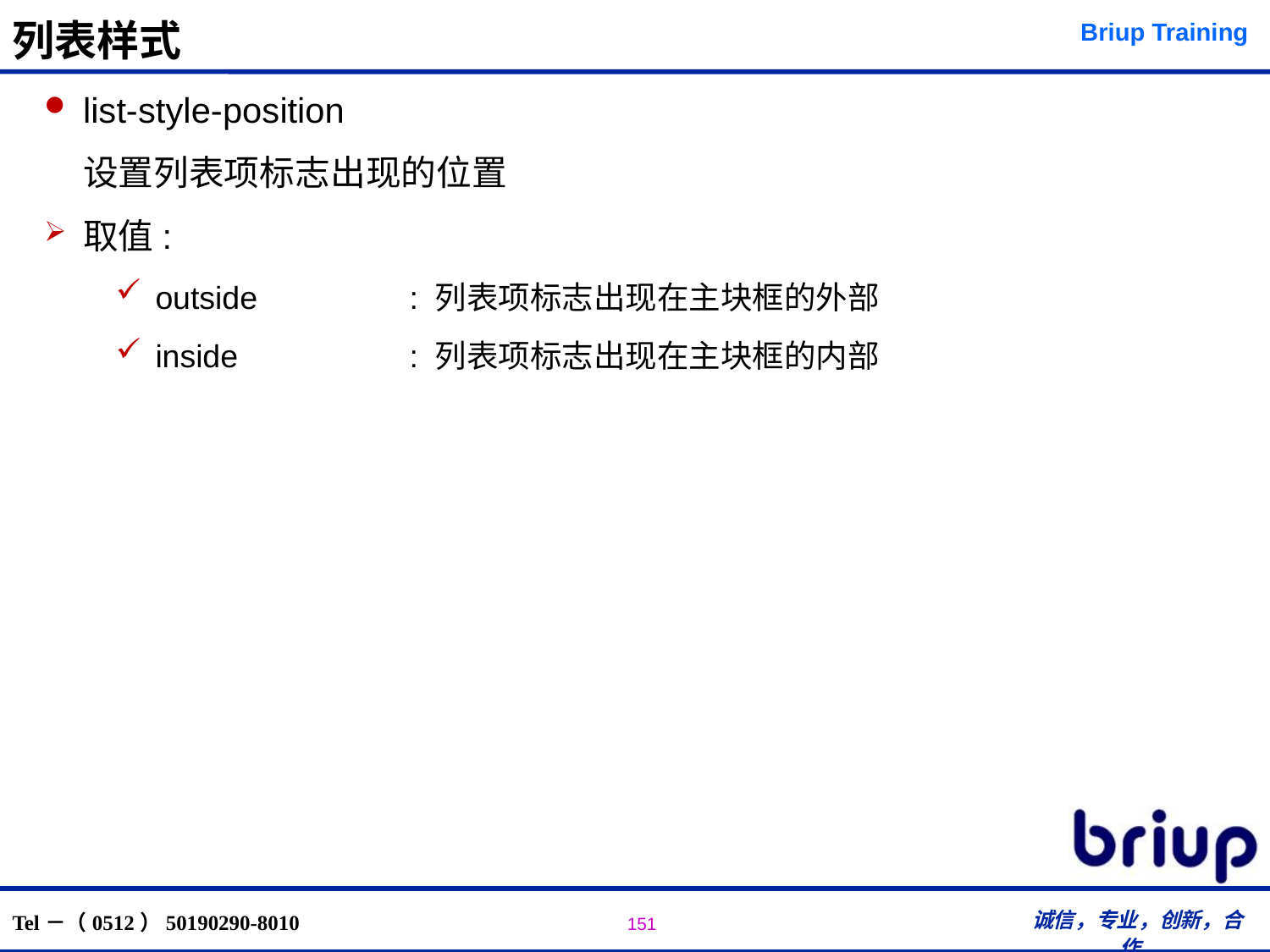

# 列表样式
list-style-position
	设置列表项标志出现的位置
取值:
outside		: 列表项标志出现在主块框的外部
inside		: 列表项标志出现在主块框的内部